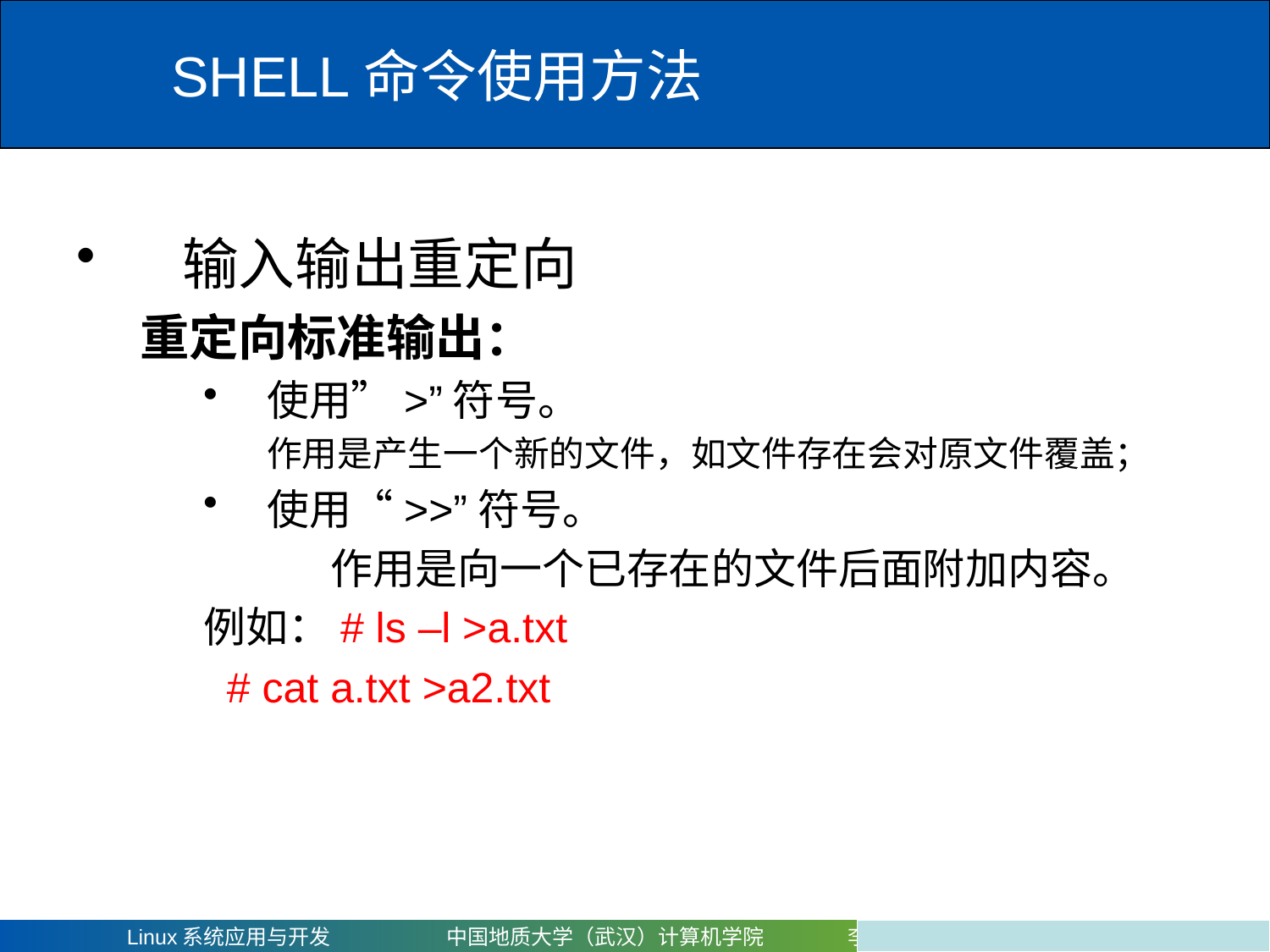

# SHELL命令使用方法
输入输出重定向
重定向标准输出：
使用”>”符号。
作用是产生一个新的文件，如文件存在会对原文件覆盖；
使用“>>”符号。
	作用是向一个已存在的文件后面附加内容。
例如：# ls –l >a.txt
  # cat a.txt >a2.txt